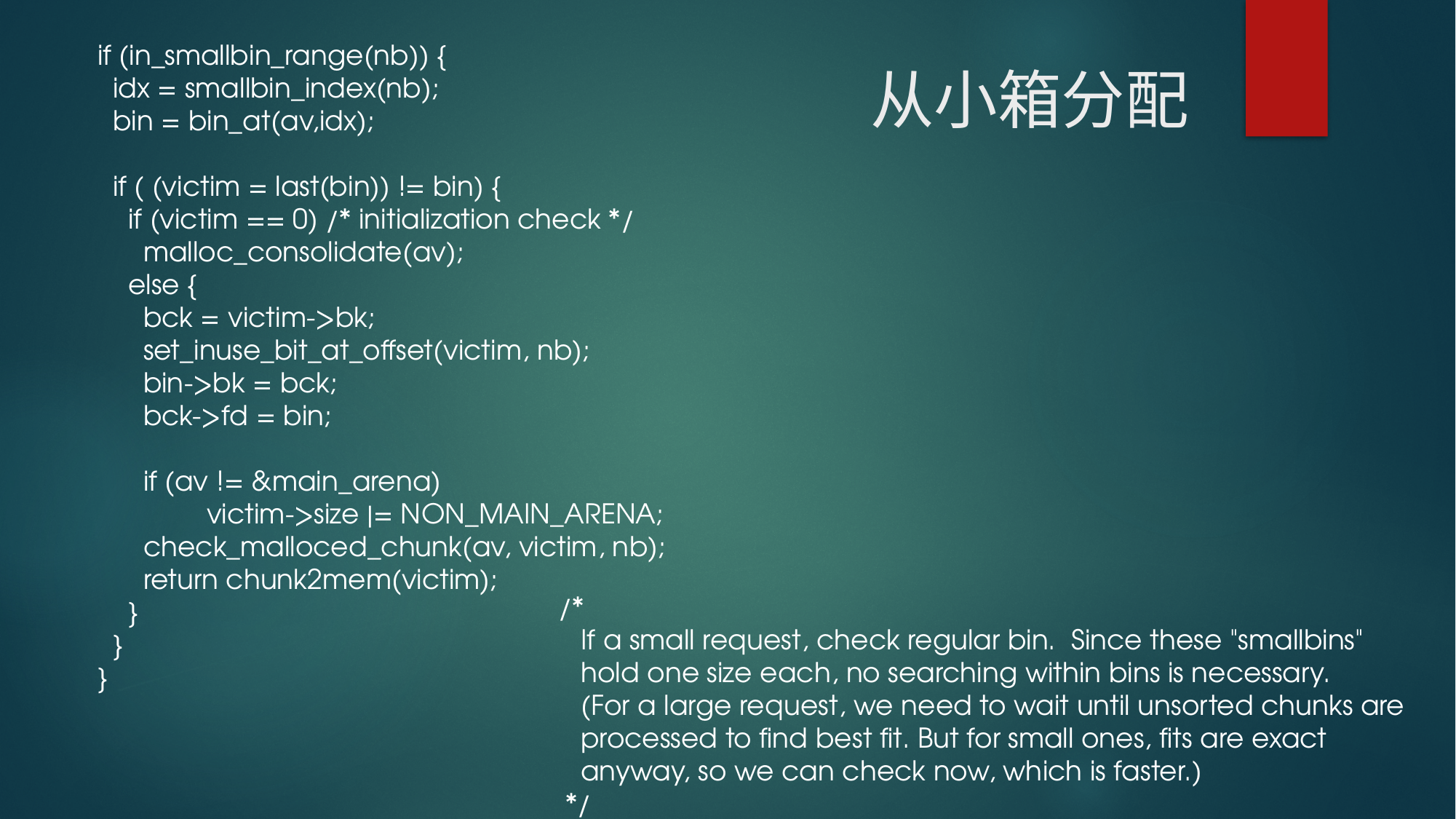

if (in_smallbin_range(nb)) {
    idx = smallbin_index(nb);
    bin = bin_at(av,idx);

    if ( (victim = last(bin)) != bin) {
      if (victim == 0) /* initialization check */
        malloc_consolidate(av);
      else {
        bck = victim->bk;
        set_inuse_bit_at_offset(victim, nb);
        bin->bk = bck;
        bck->fd = bin;

        if (av != &main_arena)
	  victim->size |= NON_MAIN_ARENA;
        check_malloced_chunk(av, victim, nb);
        return chunk2mem(victim);
      }
    }
  }
# 从小箱分配
 /*
    If a small request, check regular bin.  Since these "smallbins"
    hold one size each, no searching within bins is necessary.
    (For a large request, we need to wait until unsorted chunks are
    processed to find best fit. But for small ones, fits are exact
    anyway, so we can check now, which is faster.)
  */